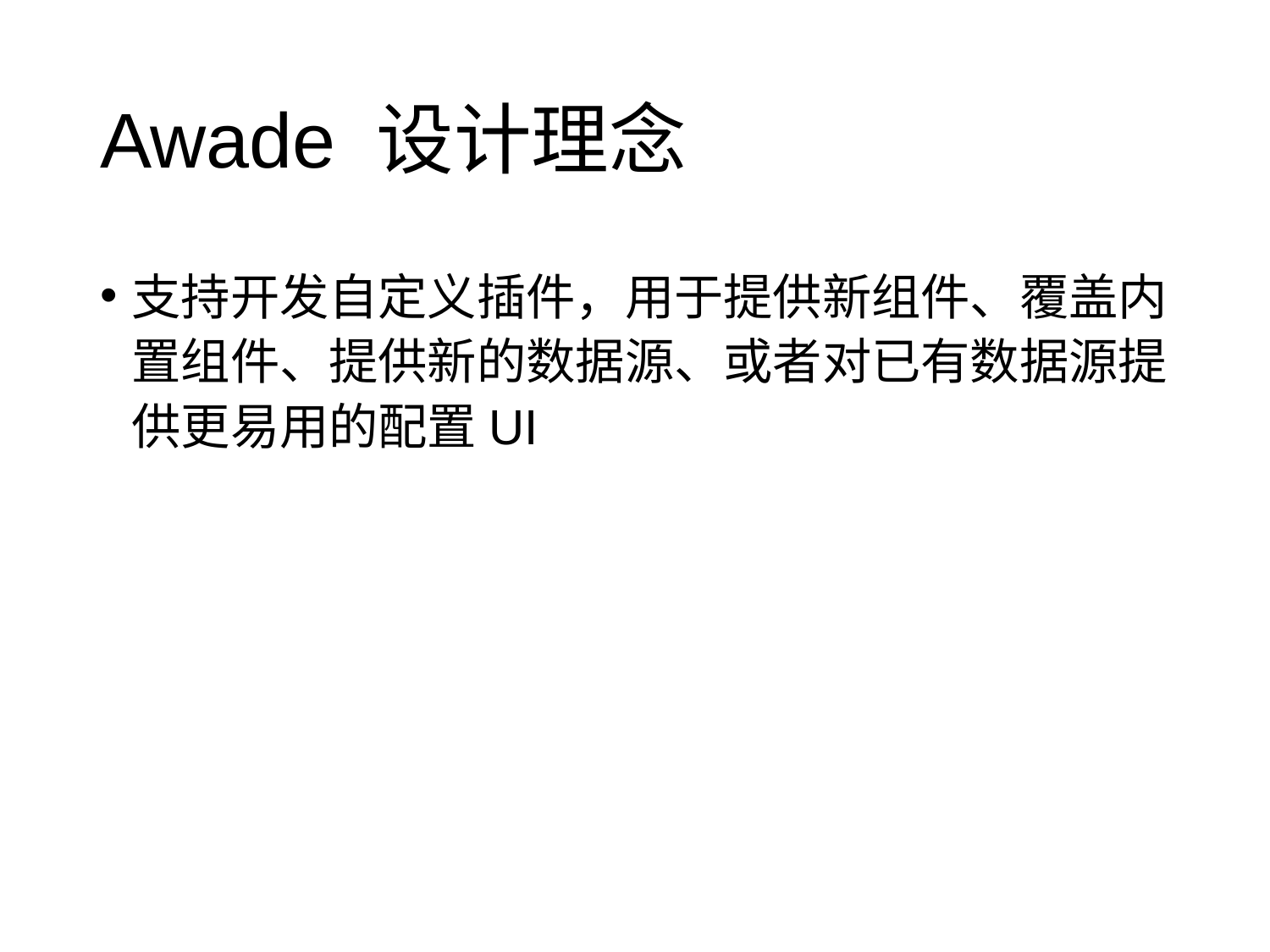

# Awade 设计理念
支持开发自定义插件，用于提供新组件、覆盖内置组件、提供新的数据源、或者对已有数据源提供更易用的配置UI